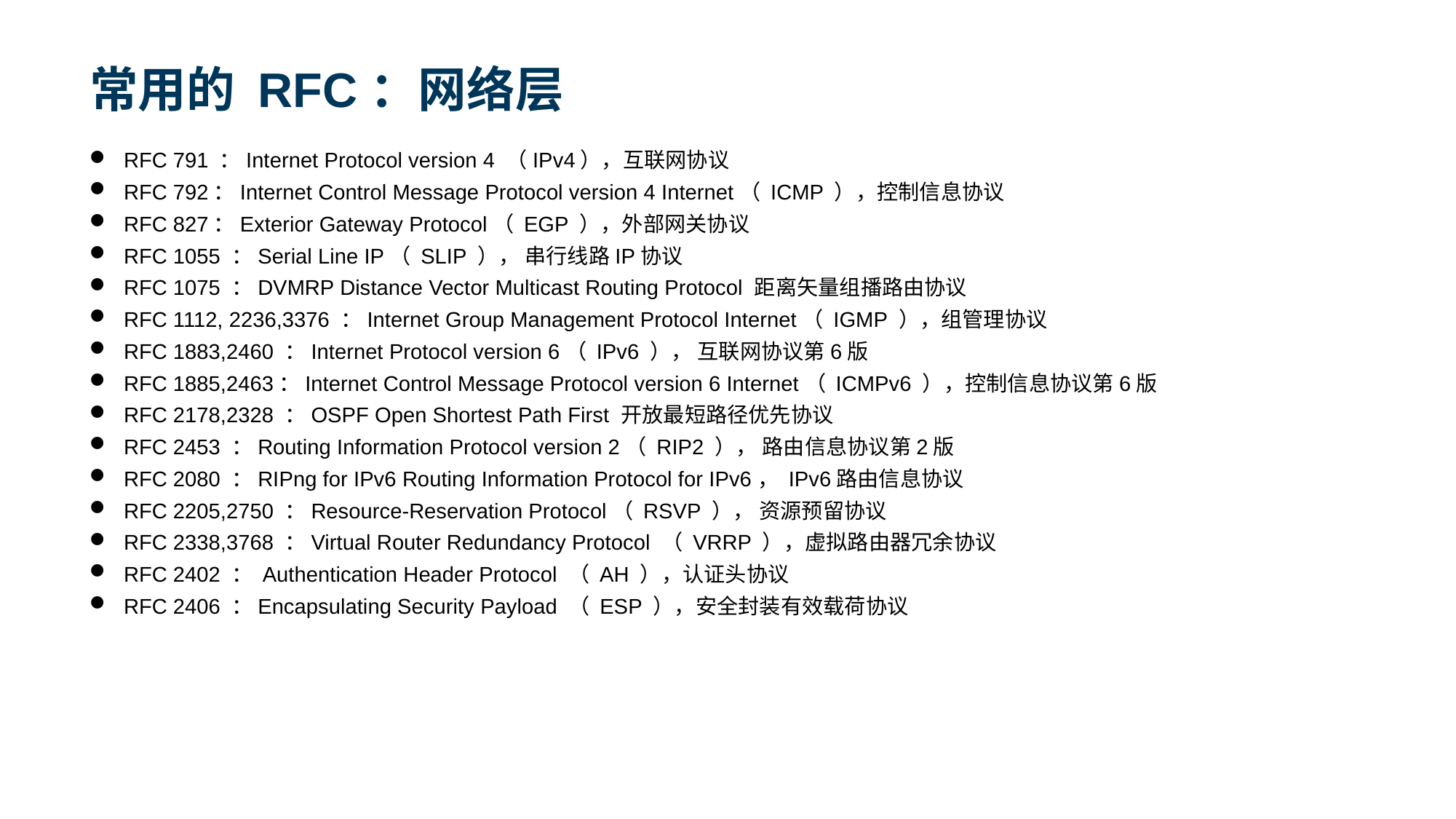

# 常用的 RFC：网络层
RFC 791 ：Internet Protocol version 4 （IPv4），互联网协议
RFC 792：Internet Control Message Protocol version 4 Internet（ ICMP ），控制信息协议
RFC 827：Exterior Gateway Protocol（ EGP ），外部网关协议
RFC 1055 ：Serial Line IP（ SLIP ）， 串行线路IP协议
RFC 1075 ：DVMRP Distance Vector Multicast Routing Protocol 距离矢量组播路由协议
RFC 1112, 2236,3376 ：Internet Group Management Protocol Internet（ IGMP ），组管理协议
RFC 1883,2460 ：Internet Protocol version 6（ IPv6 ）， 互联网协议第6版
RFC 1885,2463：Internet Control Message Protocol version 6 Internet（ ICMPv6 ），控制信息协议第6版
RFC 2178,2328 ：OSPF Open Shortest Path First 开放最短路径优先协议
RFC 2453 ：Routing Information Protocol version 2（ RIP2 ）， 路由信息协议第2版
RFC 2080 ：RIPng for IPv6 Routing Information Protocol for IPv6， IPv6路由信息协议
RFC 2205,2750 ：Resource-Reservation Protocol（ RSVP ）， 资源预留协议
RFC 2338,3768 ：Virtual Router Redundancy Protocol （ VRRP ），虚拟路由器冗余协议
RFC 2402 ： Authentication Header Protocol （ AH ），认证头协议
RFC 2406 ：Encapsulating Security Payload （ ESP ），安全封装有效载荷协议